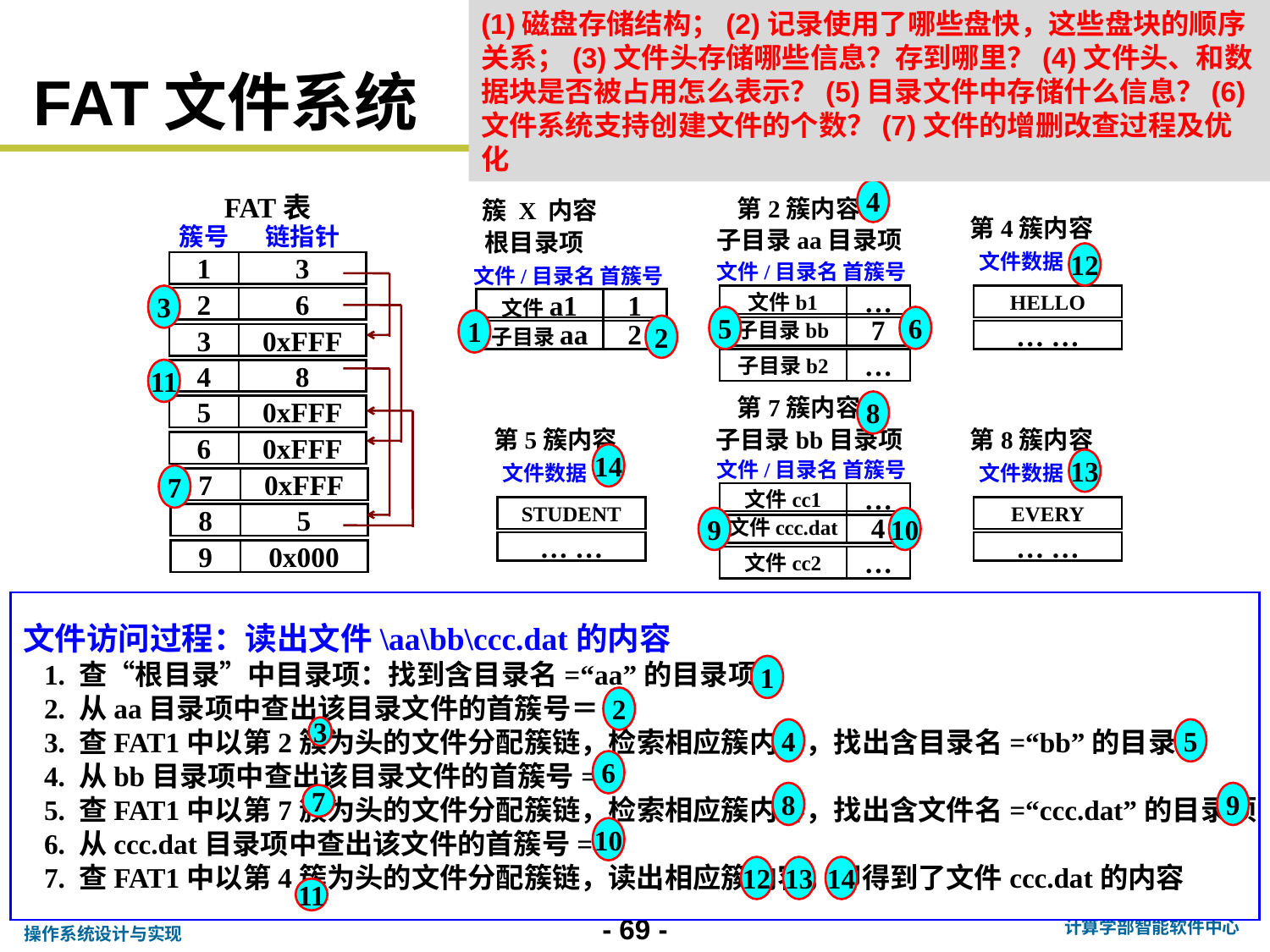

(1)磁盘存储结构；(2)记录使用了哪些盘快，这些盘块的顺序关系；(3)文件头存储哪些信息？存到哪里？(4)文件头、和数据块是否被占用怎么表示？(5)目录文件中存储什么信息？(6)文件系统支持创建文件的个数？(7)文件的增删改查过程及优化
# FAT文件系统
4
4
FAT表
簇号
链指针
1
3

2
6

3
0xFFF

4
8

5
0xFFF

6
0xFFF

7
0xFFF
8
5

9
0x000
第2簇内容
子目录aa目录项
文件/目录名
首簇号
文件b1
…
子目录bb
7
子目录b2
…
簇 X 内容
根目录项
文件/目录名
首簇号
文件a1
1
子目录aa
2
第4簇内容
文件数据
HELLO
… …
12
12
3
3
6
6
5
5
1
1
2
2
11
11
第7簇内容
子目录bb目录项
文件/目录名
首簇号
文件cc1
…
文件ccc.dat
4
文件cc2
…
8
8
第5簇内容
文件数据
STUDENT
… …
第8簇内容
文件数据
EVERY
… …
14
14
13
13
7
7
10
10
9
9
文件访问过程：读出文件\aa\bb\ccc.dat的内容
   1. 查“根目录”中目录项：找到含目录名=“aa”的目录项
   2. 从aa目录项中查出该目录文件的首簇号＝2
   3. 查FAT1中以第2簇为头的文件分配簇链，检索相应簇内容，找出含目录名=“bb”的目录项
   4. 从bb目录项中查出该目录文件的首簇号=7
   5. 查FAT1中以第7簇为头的文件分配簇链，检索相应簇内容，找出含文件名=“ccc.dat”的目录项
   6. 从ccc.dat目录项中查出该文件的首簇号=4
   7. 查FAT1中以第4簇为头的文件分配簇链，读出相应簇内容，即得到了文件ccc.dat的内容